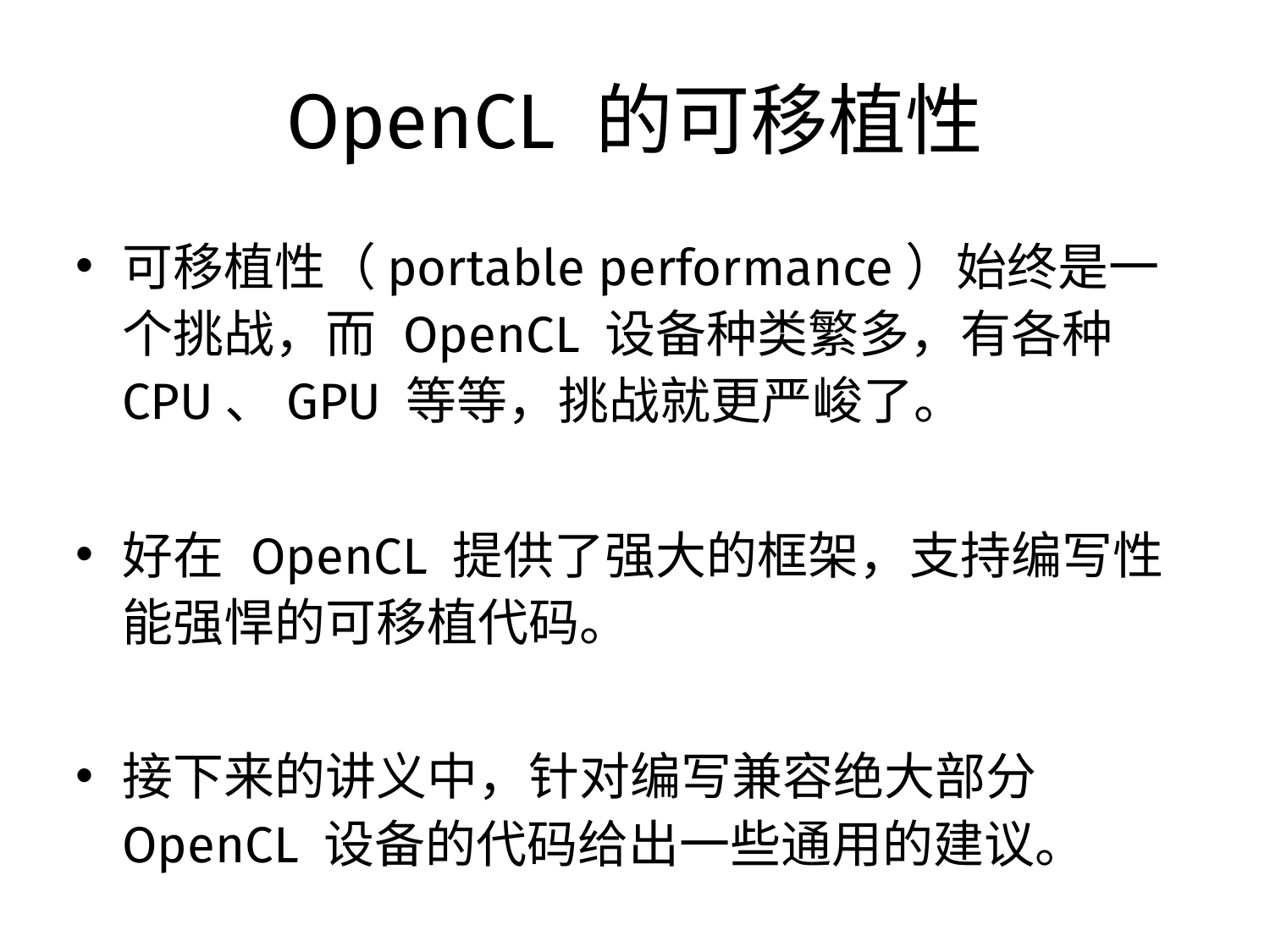

OpenCL 的可移植性
可移植性（portable performance）始终是一个挑战，而 OpenCL 设备种类繁多，有各种 CPU、GPU 等等，挑战就更严峻了。

好在 OpenCL 提供了强大的框架，支持编写性能强悍的可移植代码。

接下来的讲义中，针对编写兼容绝大部分 OpenCL 设备的代码给出一些通用的建议。